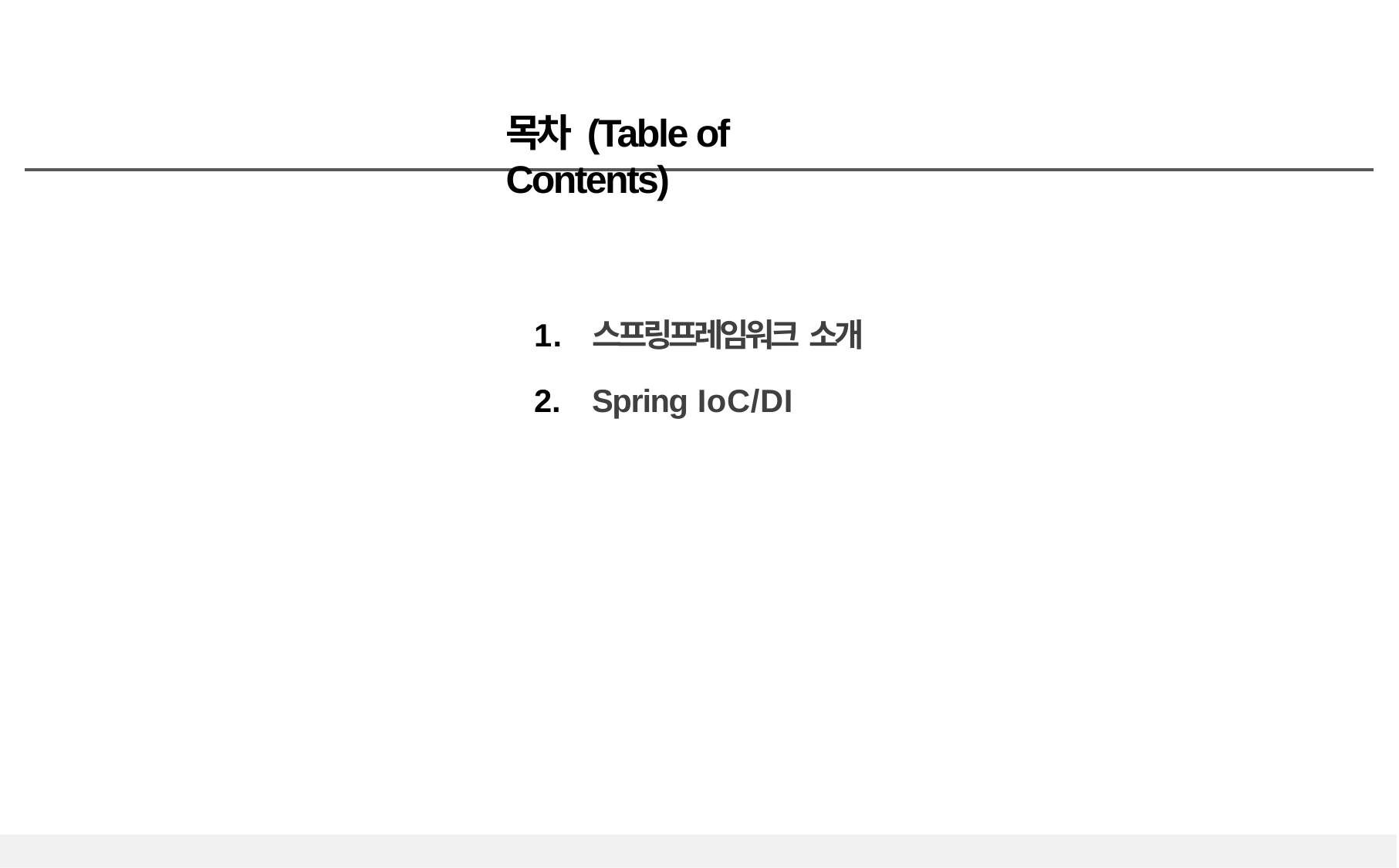

# 목차 (Table of Contents)

스프링프레임워크 소개
Spring IoC/DI